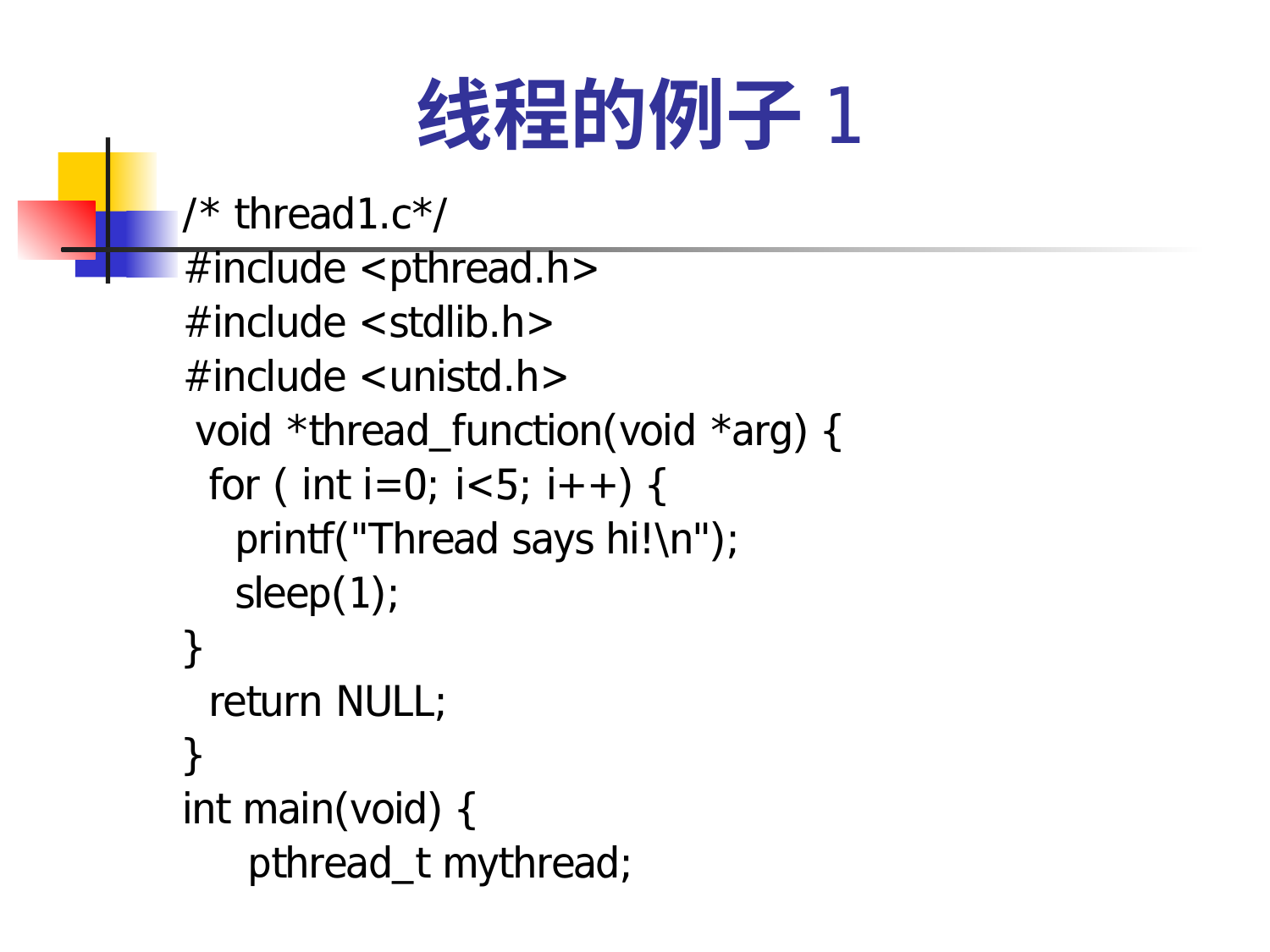

# 线程的例子1
/* thread1.c*/
#include <pthread.h>
#include <stdlib.h>
#include <unistd.h>
 void *thread_function(void *arg) {
  for ( int i=0; i<5; i++) {
    printf("Thread says hi!\n");
    sleep(1);
}
  return NULL;
}
int main(void) {
     pthread_t mythread;